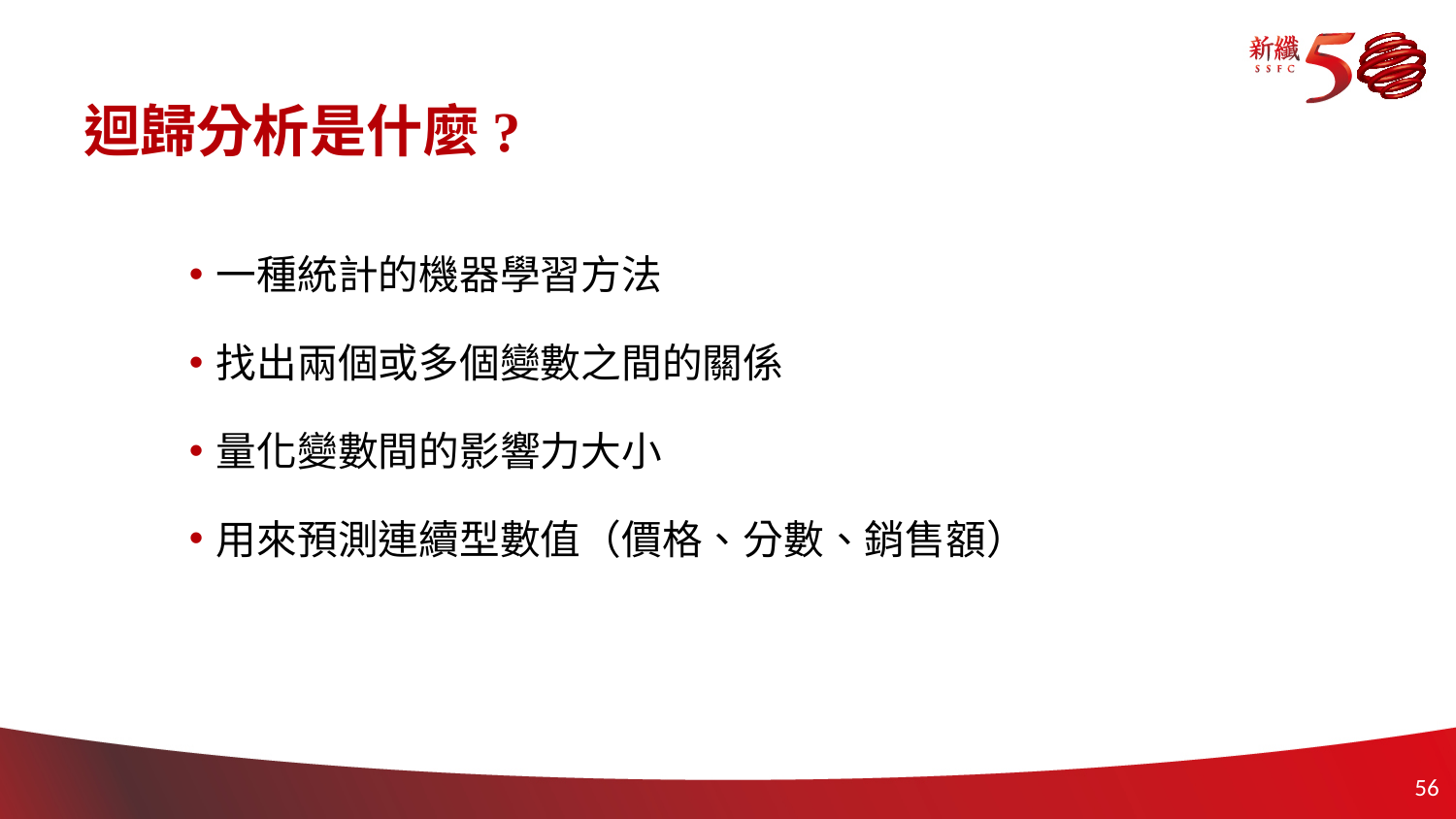

# 迴歸分析是什麼?
一種統計的機器學習方法
找出兩個或多個變數之間的關係
量化變數間的影響力大小
用來預測連續型數值（價格、分數、銷售額）
56